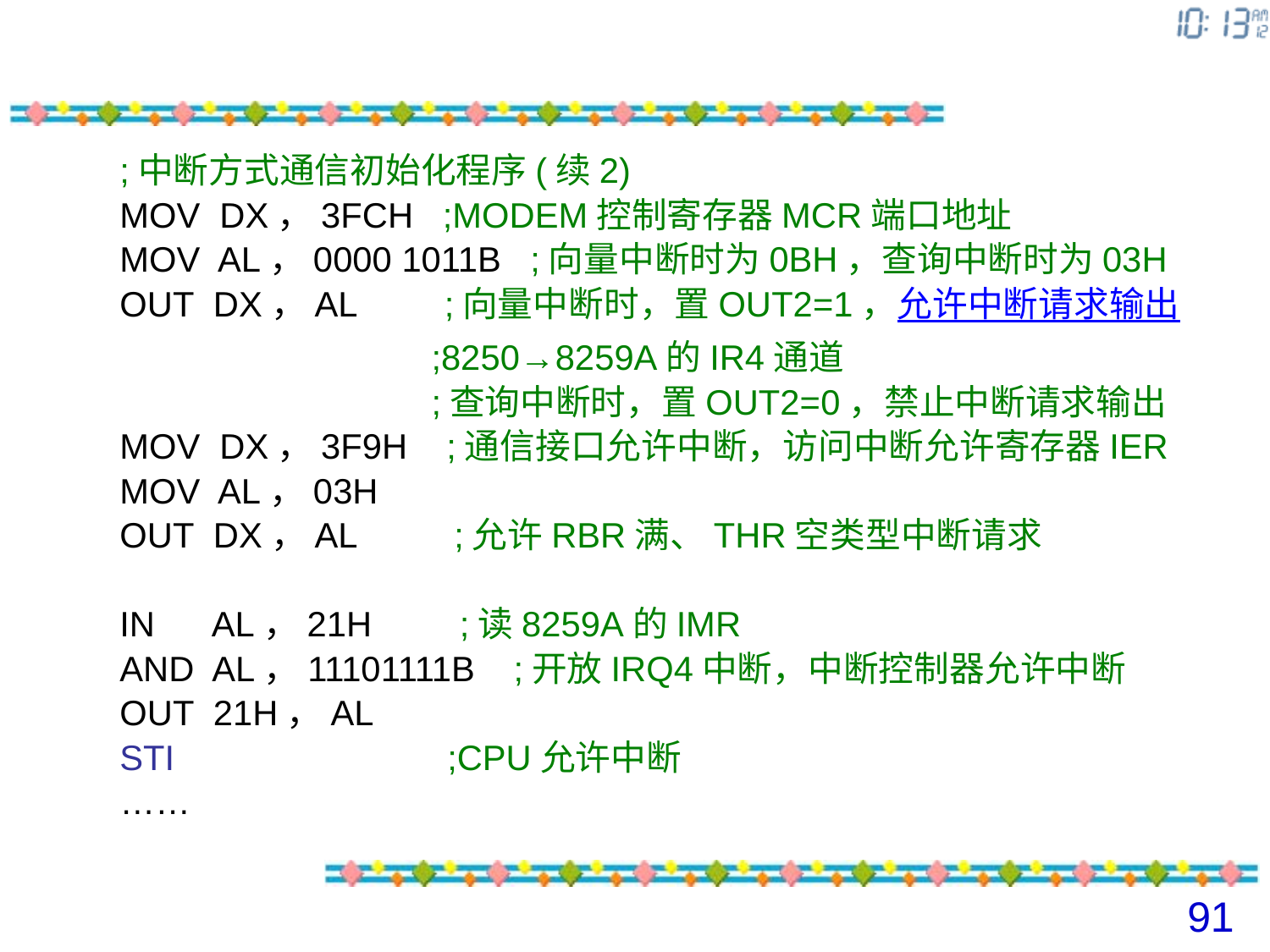

;中断方式通信初始化程序(续2)
    MOV  DX，3FCH   ;MODEM控制寄存器MCR端口地址
    MOV  AL，0000 1011B   ;向量中断时为0BH，查询中断时为03H
    OUT  DX，AL         ;向量中断时，置OUT2=1，允许中断请求输出
                                    ;8250→8259A的IR4通道
                                    ;查询中断时，置OUT2=0，禁止中断请求输出
    MOV  DX，3F9H    ;通信接口允许中断，访问中断允许寄存器IER
    MOV  AL，03H
    OUT  DX，AL          ;允许RBR满、THR空类型中断请求

    IN      AL，21H         ;读8259A的IMR
    AND  AL，11101111B    ;开放IRQ4中断，中断控制器允许中断
    OUT  21H，AL
    STI                            ;CPU允许中断
    ……